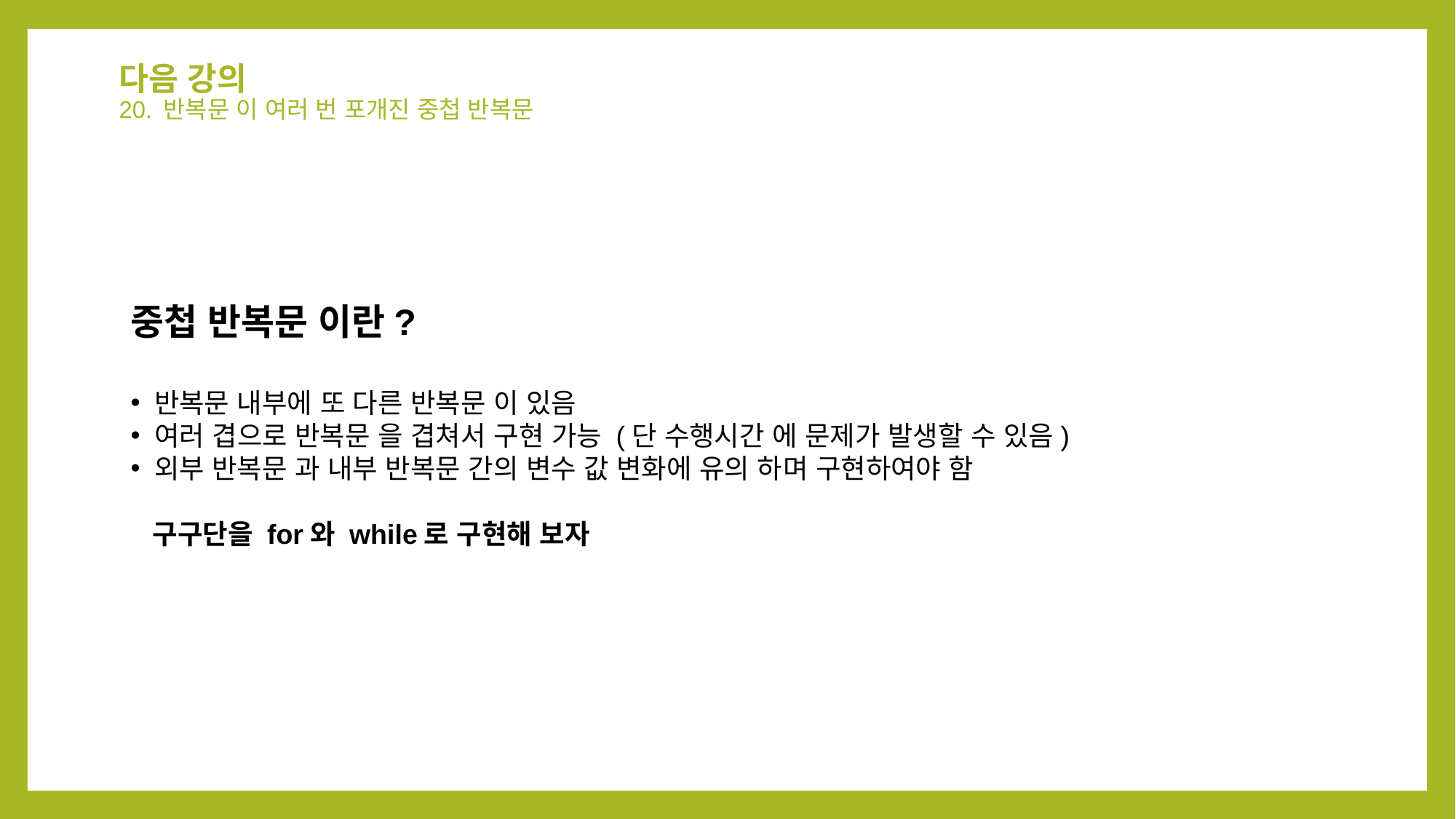

# 다음 강의 20. 반복문 이 여러 번 포개진 중첩 반복문
중첩 반복문 이란?

 반복문 내부에 또 다른 반복문 이 있음
 여러 겹으로 반복문 을 겹쳐서 구현 가능 (단 수행시간 에 문제가 발생할 수 있음)
 외부 반복문 과 내부 반복문 간의 변수 값 변화에 유의 하며 구현하여야 함

  구구단을 for와 while로 구현해 보자